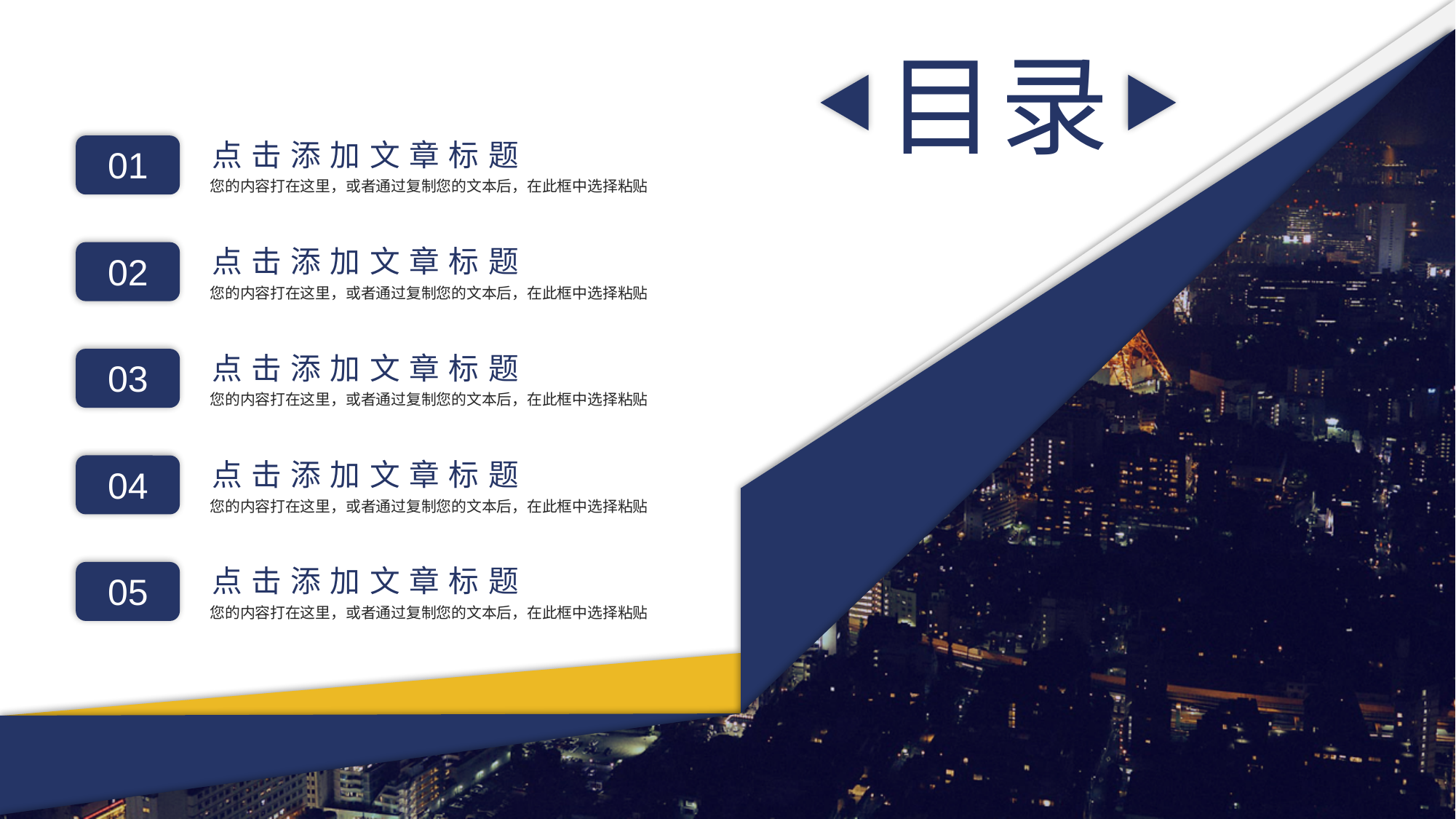

目录

点击添加文章标题
您的内容打在这里，或者通过复制您的文本后，在此框中选择粘贴

01
点击添加文章标题
您的内容打在这里，或者通过复制您的文本后，在此框中选择粘贴

02
点击添加文章标题
您的内容打在这里，或者通过复制您的文本后，在此框中选择粘贴

03
点击添加文章标题
您的内容打在这里，或者通过复制您的文本后，在此框中选择粘贴

04
点击添加文章标题
您的内容打在这里，或者通过复制您的文本后，在此框中选择粘贴

05